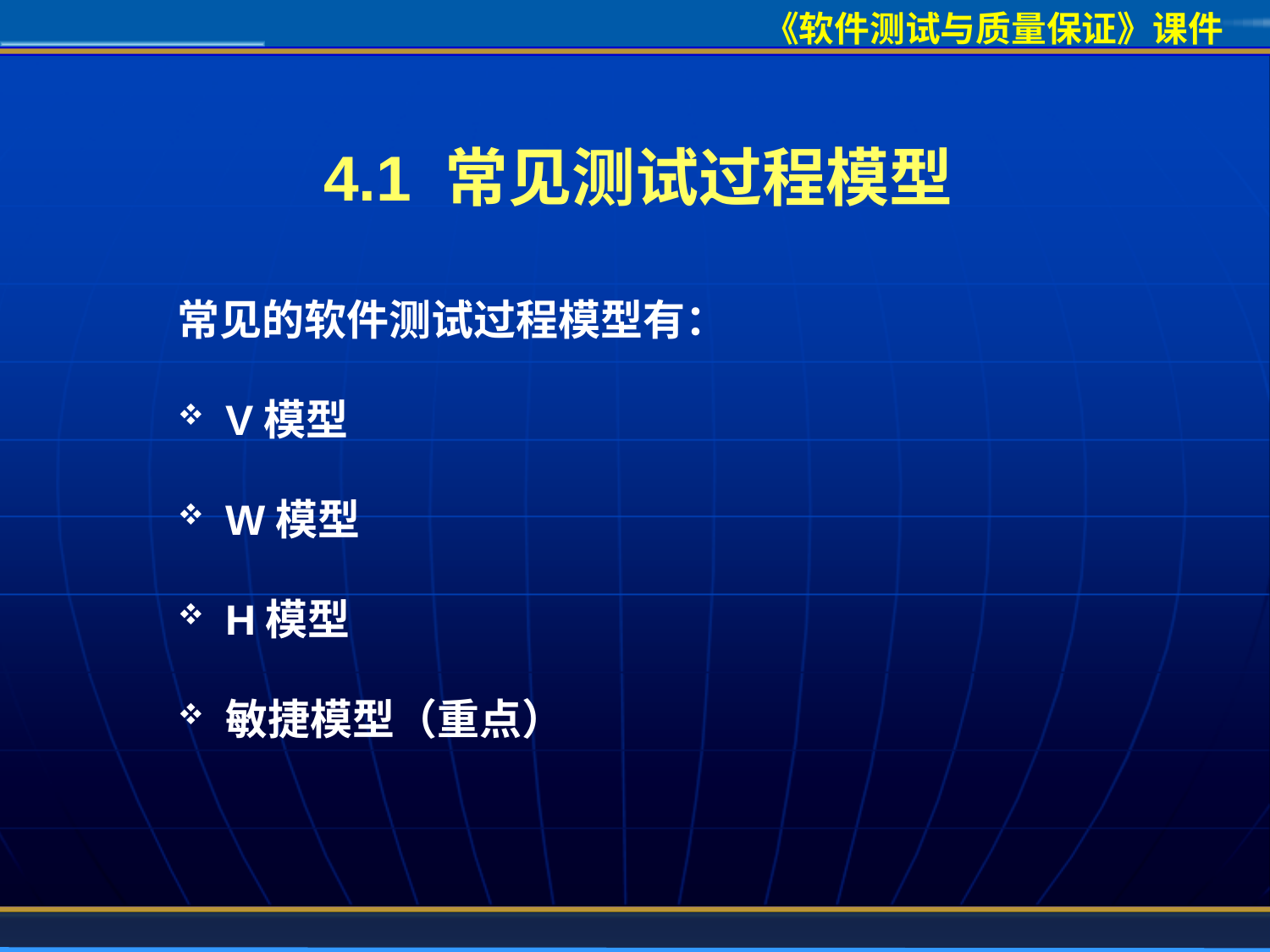

# 4.1 常见测试过程模型
常见的软件测试过程模型有：
V模型
W模型
H模型
敏捷模型（重点）